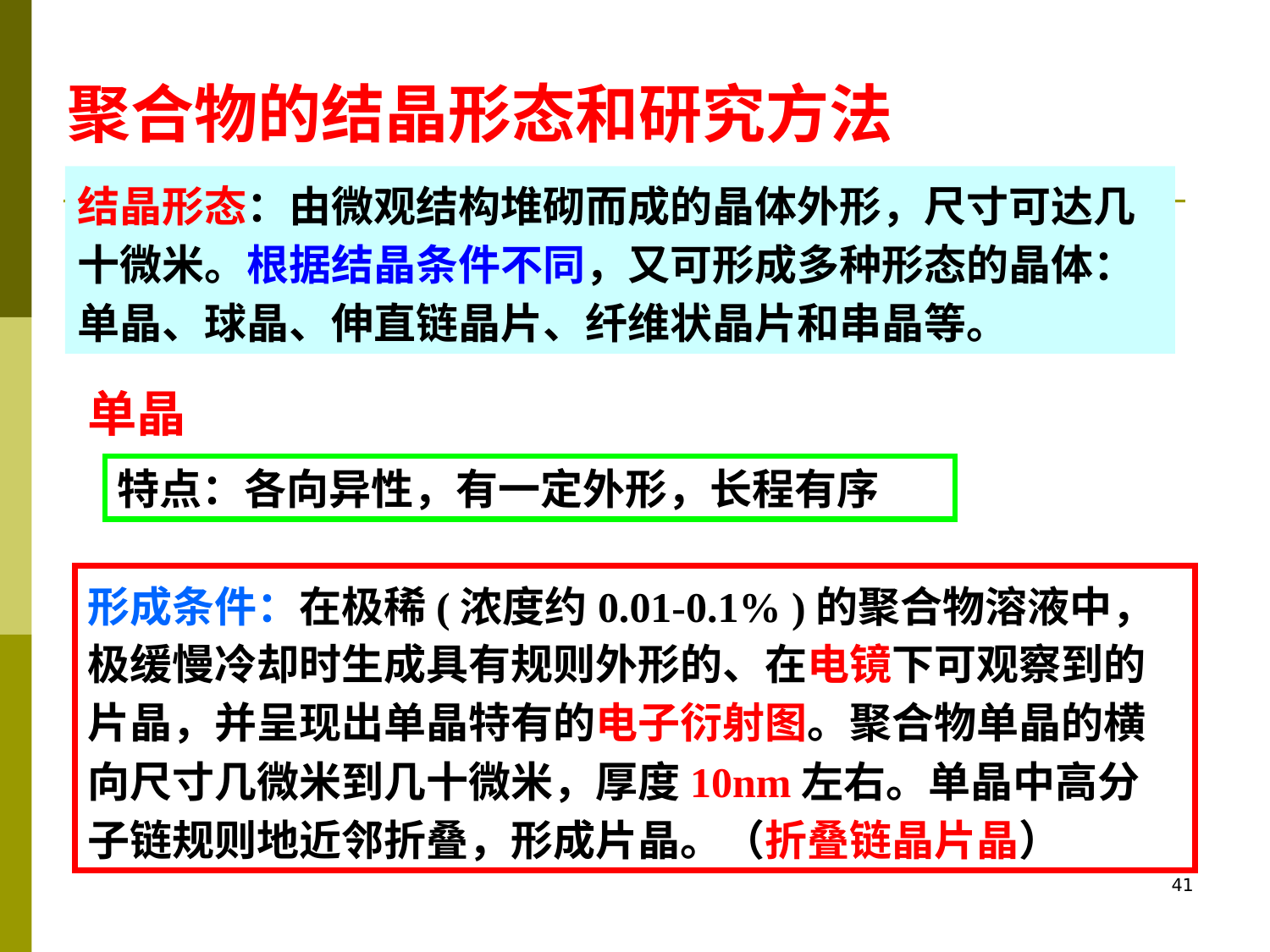

# 聚合物的结晶形态和研究方法
结晶形态：由微观结构堆砌而成的晶体外形，尺寸可达几十微米。根据结晶条件不同，又可形成多种形态的晶体：单晶、球晶、伸直链晶片、纤维状晶片和串晶等。
单晶
特点：各向异性，有一定外形，长程有序
形成条件：在极稀(浓度约0.01-0.1% )的聚合物溶液中，极缓慢冷却时生成具有规则外形的、在电镜下可观察到的片晶，并呈现出单晶特有的电子衍射图。聚合物单晶的横向尺寸几微米到几十微米，厚度10nm左右。单晶中高分子链规则地近邻折叠，形成片晶。（折叠链晶片晶）
41